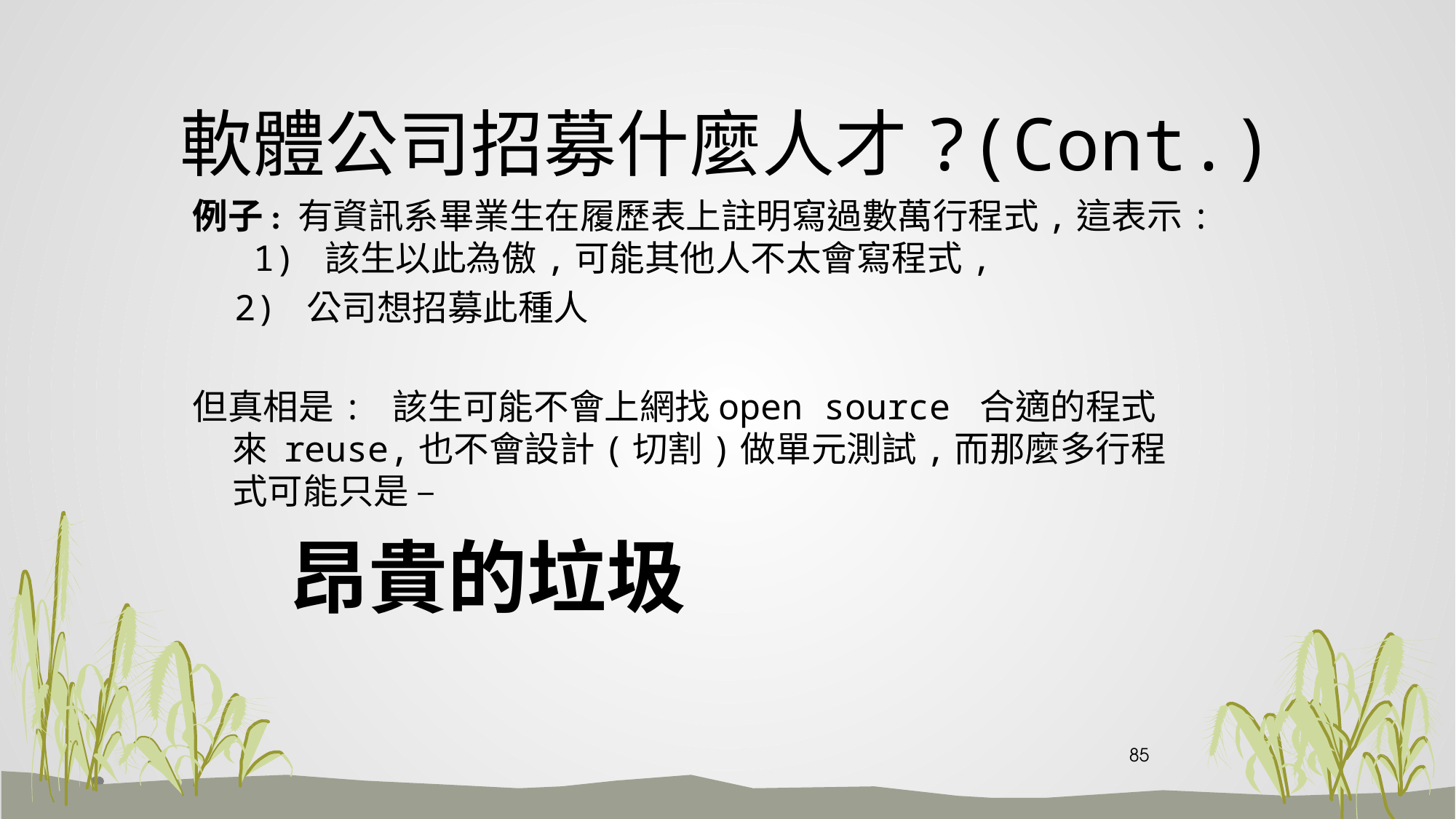

# 軟體公司招募什麼人才?(Cont.)
例子: 有資訊系畢業生在履歷表上註明寫過數萬行程式,這表示: 1) 該生以此為傲,可能其他人不太會寫程式,
  2) 公司想招募此種人

但真相是: 該生可能不會上網找open source 合適的程式來 reuse,也不會設計(切割)做單元測試,而那麼多行程式可能只是 –
           昂貴的垃圾

85